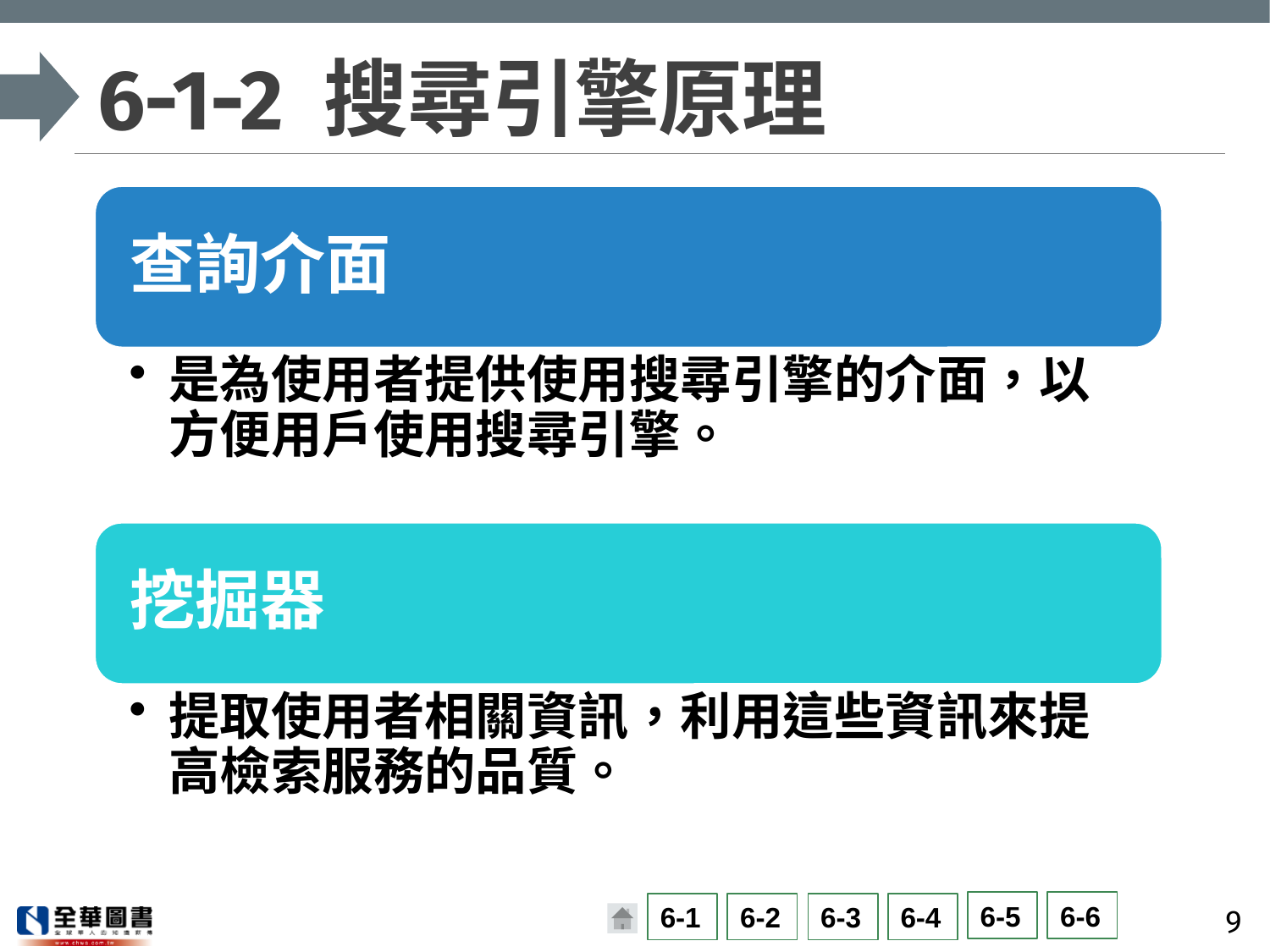

# 6-1-2 搜尋引擎原理
查詢介面
是為使用者提供使用搜尋引擎的介面，以方便用戶使用搜尋引擎。
挖掘器
提取使用者相關資訊，利用這些資訊來提高檢索服務的品質。
9